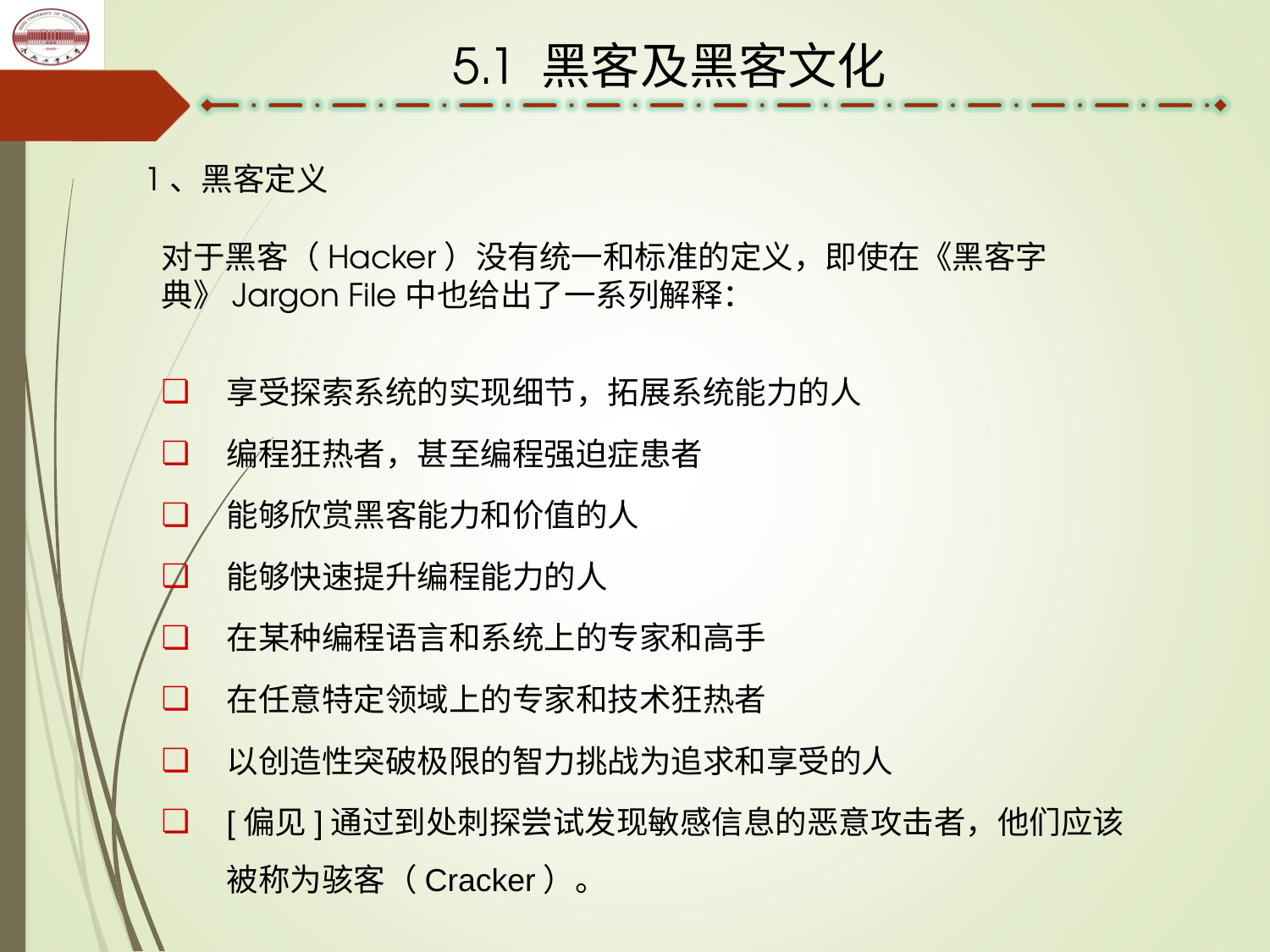

5.1 黑客及黑客文化
1、黑客定义
对于黑客（Hacker）没有统一和标准的定义，即使在《黑客字典》Jargon File中也给出了一系列解释：
享受探索系统的实现细节，拓展系统能力的人
编程狂热者，甚至编程强迫症患者
能够欣赏黑客能力和价值的人
能够快速提升编程能力的人
在某种编程语言和系统上的专家和高手
在任意特定领域上的专家和技术狂热者
以创造性突破极限的智力挑战为追求和享受的人
[偏见]通过到处刺探尝试发现敏感信息的恶意攻击者，他们应该被称为骇客（Cracker）。